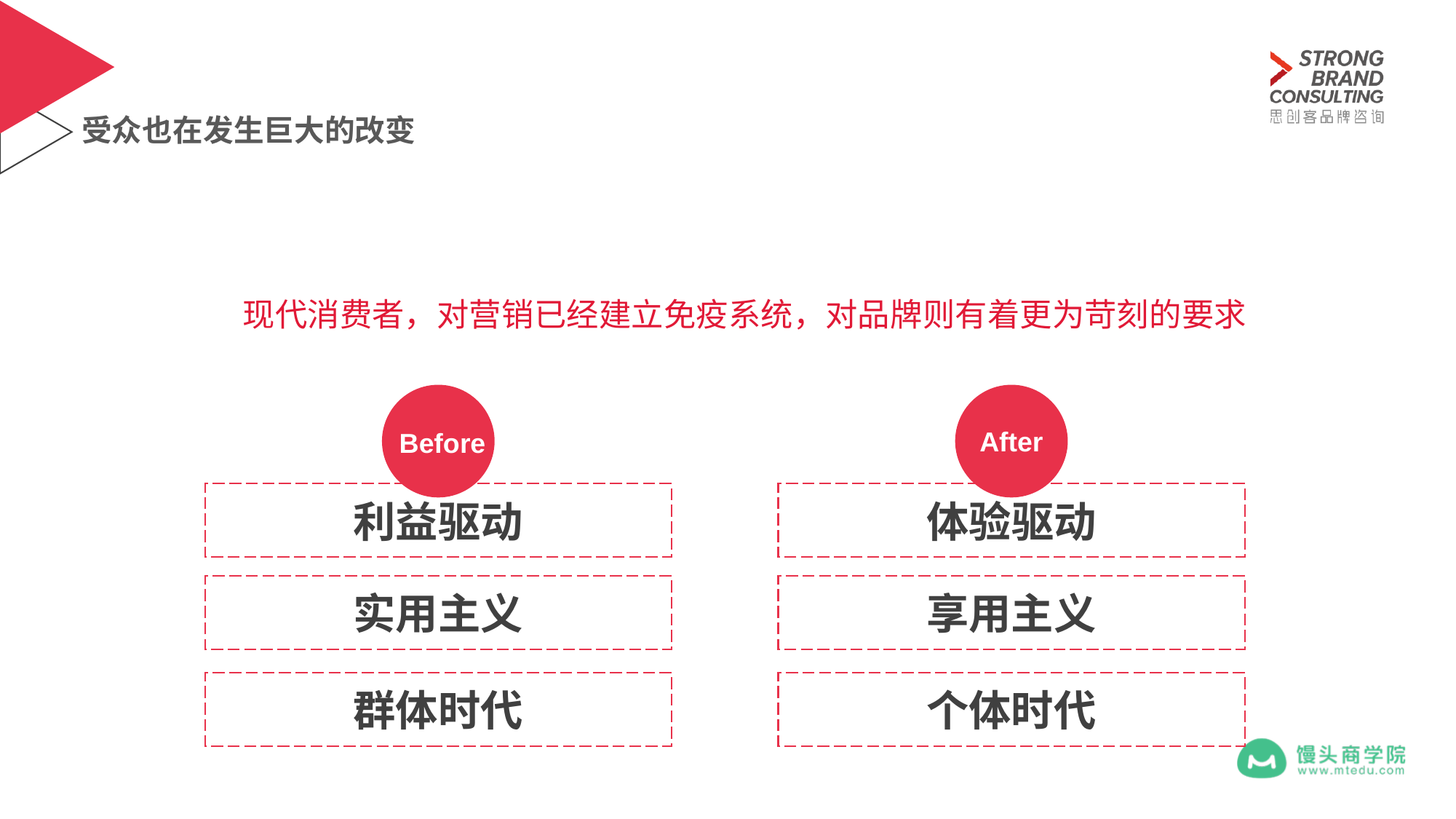

受众也在发生巨大的改变
现代消费者，对营销已经建立免疫系统，对品牌则有着更为苛刻的要求

After
Before
体验驱动
利益驱动
实用主义
享用主义
群体时代
个体时代